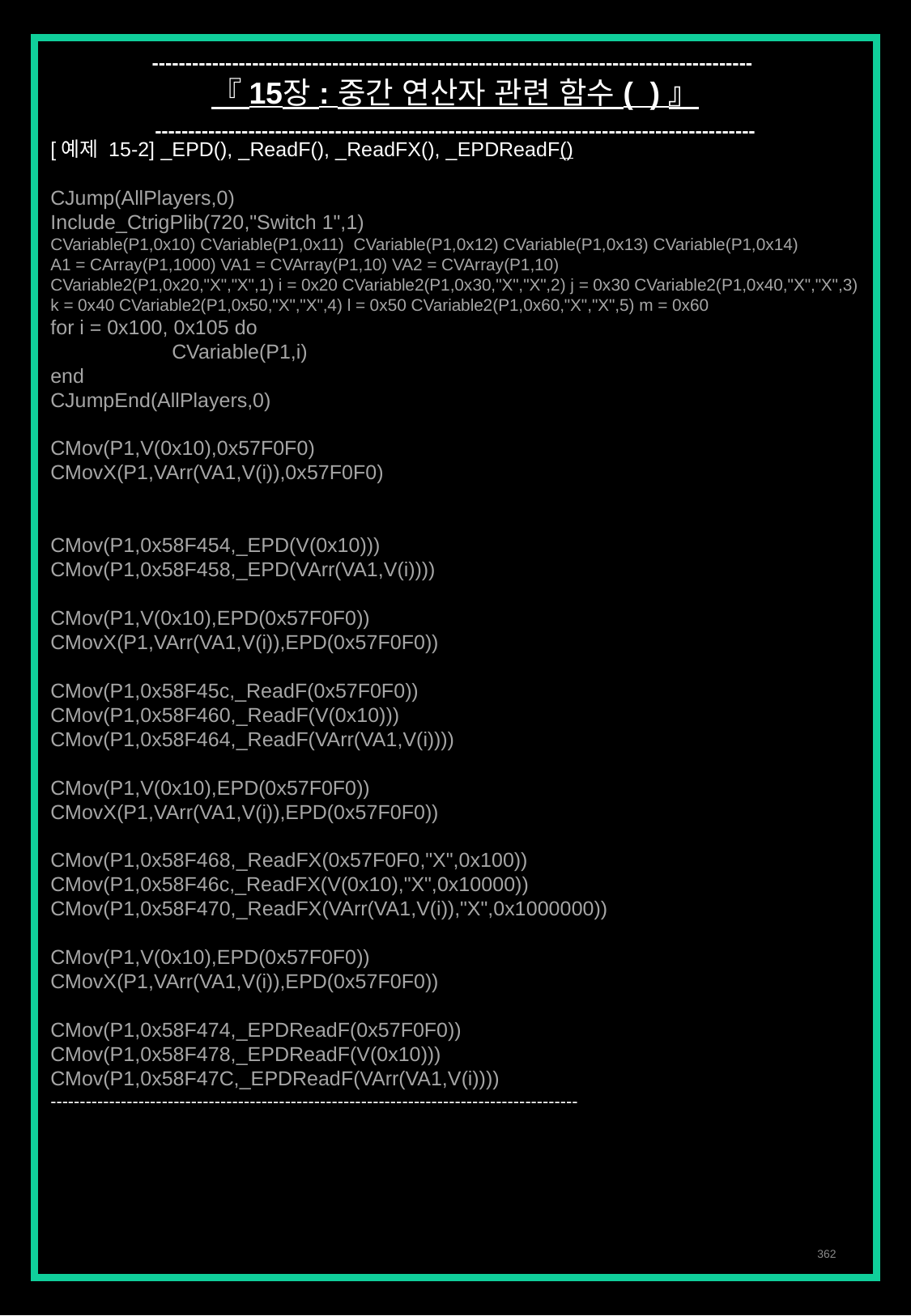

------------------------------------------------------------------------------------------
『 15장 : 중간 연산자 관련 함수 (_) 』
------------------------------------------------------------------------------------------
[예제 15-2] _EPD(), _ReadF(), _ReadFX(), _EPDReadF()

CJump(AllPlayers,0)
Include_CtrigPlib(720,"Switch 1",1)
CVariable(P1,0x10) CVariable(P1,0x11)  CVariable(P1,0x12) CVariable(P1,0x13) CVariable(P1,0x14)
A1 = CArray(P1,1000) VA1 = CVArray(P1,10) VA2 = CVArray(P1,10)
CVariable2(P1,0x20,"X","X",1) i = 0x20 CVariable2(P1,0x30,"X","X",2) j = 0x30 CVariable2(P1,0x40,"X","X",3)
k = 0x40 CVariable2(P1,0x50,"X","X",4) l = 0x50 CVariable2(P1,0x60,"X","X",5) m = 0x60
for i = 0x100, 0x105 do
	CVariable(P1,i)
end
CJumpEnd(AllPlayers,0)

CMov(P1,V(0x10),0x57F0F0)
CMovX(P1,VArr(VA1,V(i)),0x57F0F0)

CMov(P1,0x58F454,_EPD(V(0x10)))
CMov(P1,0x58F458,_EPD(VArr(VA1,V(i))))

CMov(P1,V(0x10),EPD(0x57F0F0))
CMovX(P1,VArr(VA1,V(i)),EPD(0x57F0F0))

CMov(P1,0x58F45c,_ReadF(0x57F0F0))
CMov(P1,0x58F460,_ReadF(V(0x10)))
CMov(P1,0x58F464,_ReadF(VArr(VA1,V(i))))

CMov(P1,V(0x10),EPD(0x57F0F0))
CMovX(P1,VArr(VA1,V(i)),EPD(0x57F0F0))

CMov(P1,0x58F468,_ReadFX(0x57F0F0,"X",0x100))
CMov(P1,0x58F46c,_ReadFX(V(0x10),"X",0x10000))
CMov(P1,0x58F470,_ReadFX(VArr(VA1,V(i)),"X",0x1000000))

CMov(P1,V(0x10),EPD(0x57F0F0))
CMovX(P1,VArr(VA1,V(i)),EPD(0x57F0F0))

CMov(P1,0x58F474,_EPDReadF(0x57F0F0))
CMov(P1,0x58F478,_EPDReadF(V(0x10)))
CMov(P1,0x58F47C,_EPDReadF(VArr(VA1,V(i))))
------------------------------------------------------------------------------------------
362